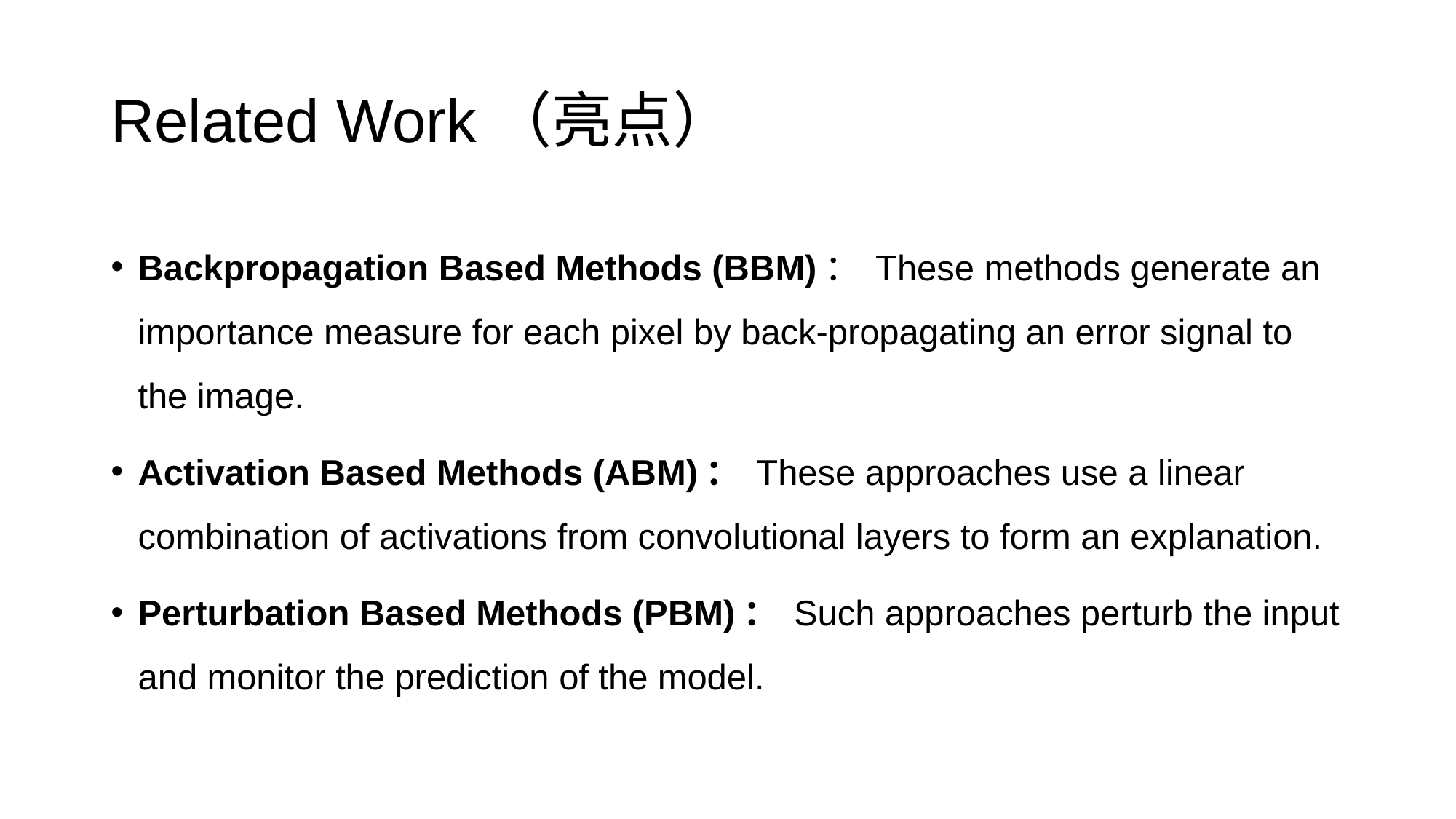

# Related Work（亮点）
Backpropagation Based Methods (BBM)： These methods generate an importance measure for each pixel by back-propagating an error signal to the image.
Activation Based Methods (ABM)： These approaches use a linear combination of activations from convolutional layers to form an explanation.
Perturbation Based Methods (PBM)： Such approaches perturb the input and monitor the prediction of the model.